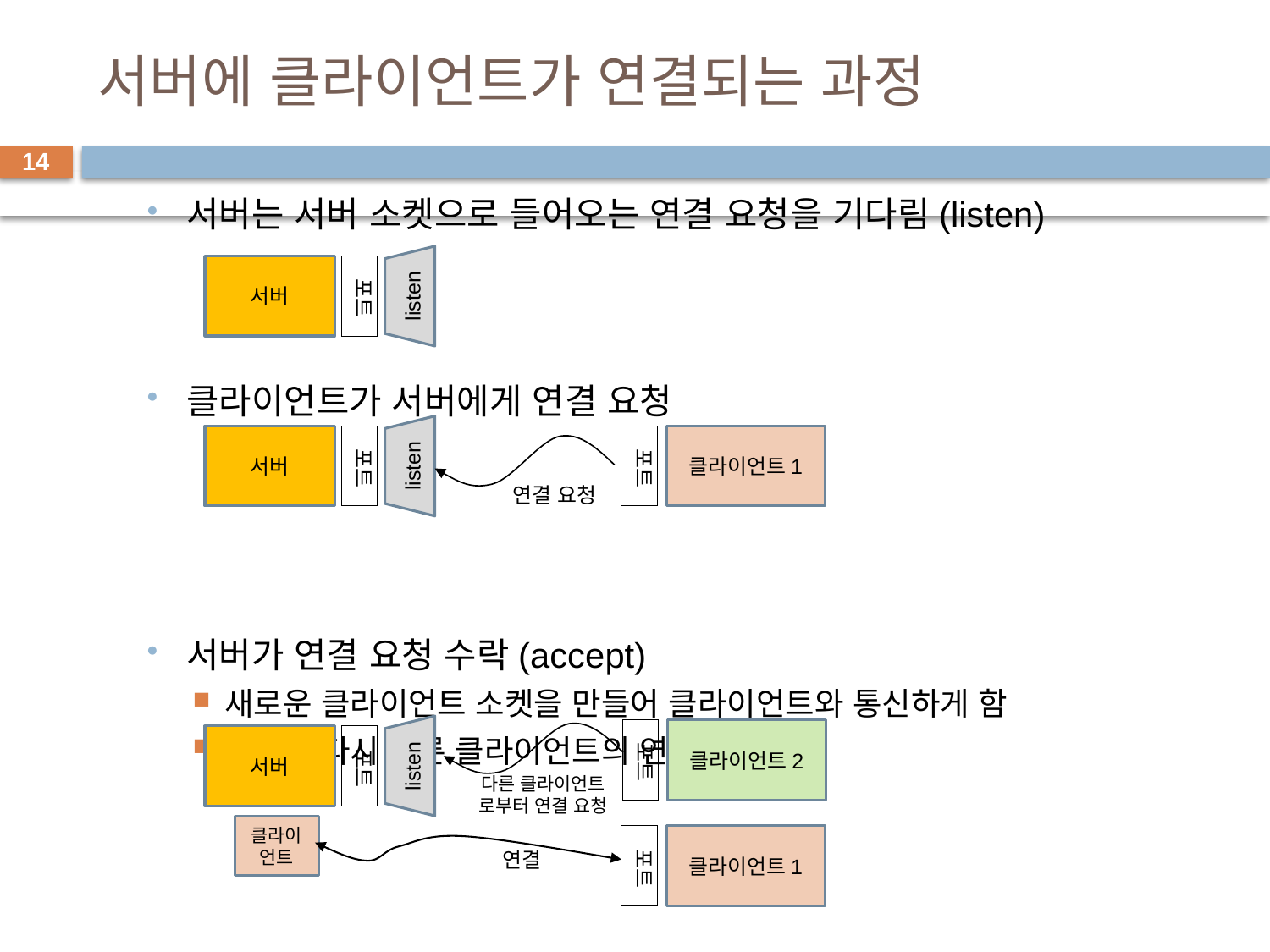

# 서버에 클라이언트가 연결되는 과정
14
서버는 서버 소켓으로 들어오는 연결 요청을 기다림(listen)

클라이언트가 서버에게 연결 요청

서버가 연결 요청 수락(accept)
새로운 클라이언트 소켓을 만들어 클라이언트와 통신하게 함
그리고 다시 다른 클라이언트의 연결을 기다림

서버
포트
listen
서버
포트
listen
포트
클라이언트1

연결 요청
서버
포트
listen
포트
클라이언트2

다른 클라이언트
로부터 연결 요청
클라이언트
포트
클라이언트1

연결